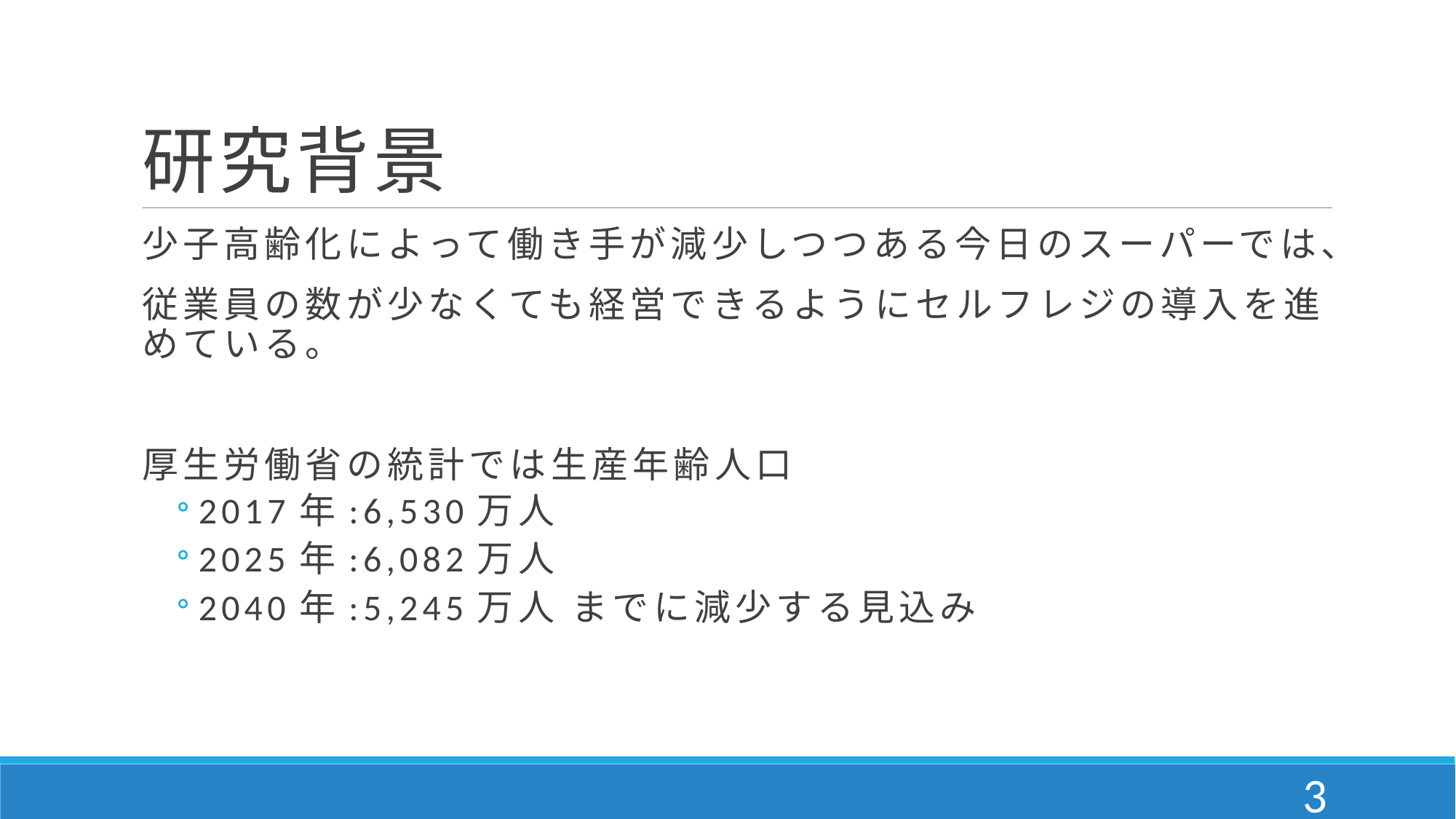

# 研究背景
少子高齢化によって働き手が減少しつつある今日のスーパーでは、
従業員の数が少なくても経営できるようにセルフレジの導入を進めている。

厚生労働省の統計では生産年齢人口
2017年:6,530万人
2025年:6,082万人
2040年:5,245万人 までに減少する見込み

3